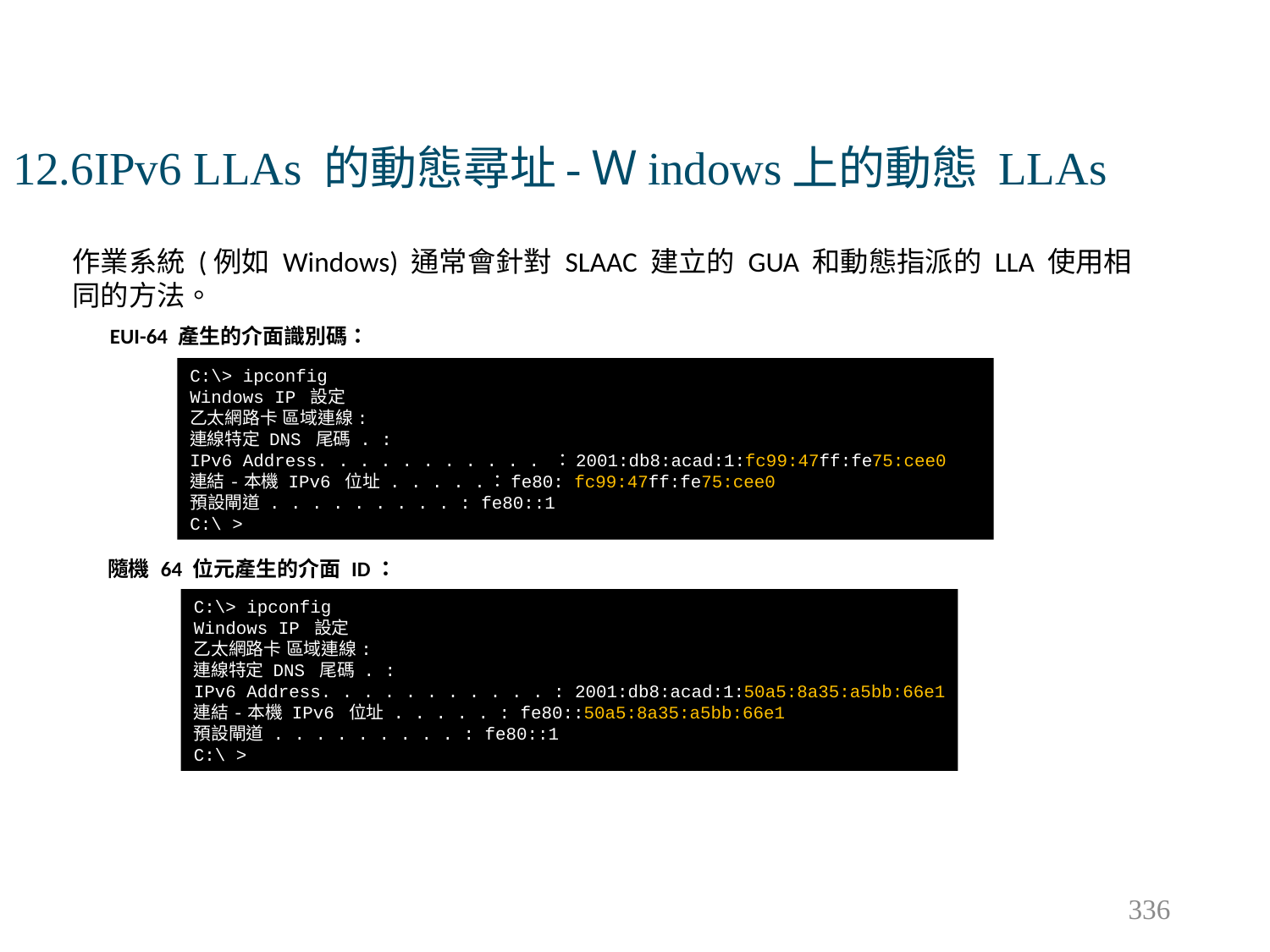

# 12.6IPv6 LLAs 的動態尋址-Ｗindows上的動態 LLAs
作業系統 (例如 Windows) 通常會針對 SLAAC 建立的 GUA 和動態指派的 LLA 使用相同的方法。

EUI-64 產生的介面識別碼：
C:\> ipconfig
Windows IP 設定
乙太網路卡 區域連線:
連線特定 DNS 尾碼 . :
IPv6 Address. . . . . . . . . . . ：2001:db8:acad:1:fc99:47ff:fe75:cee0
連結-本機 IPv6 位址 . . . . .：fe80: fc99:47ff:fe75:cee0
預設閘道 . . . . . . . . . : fe80::1
C:\ >
隨機 64 位元產生的介面 ID：
C:\> ipconfig
Windows IP 設定
乙太網路卡 區域連線:
連線特定 DNS 尾碼 . :
IPv6 Address. . . . . . . . . . . : 2001:db8:acad:1:50a5:8a35:a5bb:66e1
連結-本機 IPv6 位址 . . . . . : fe80::50a5:8a35:a5bb:66e1
預設閘道 . . . . . . . . . : fe80::1
C:\ >
336